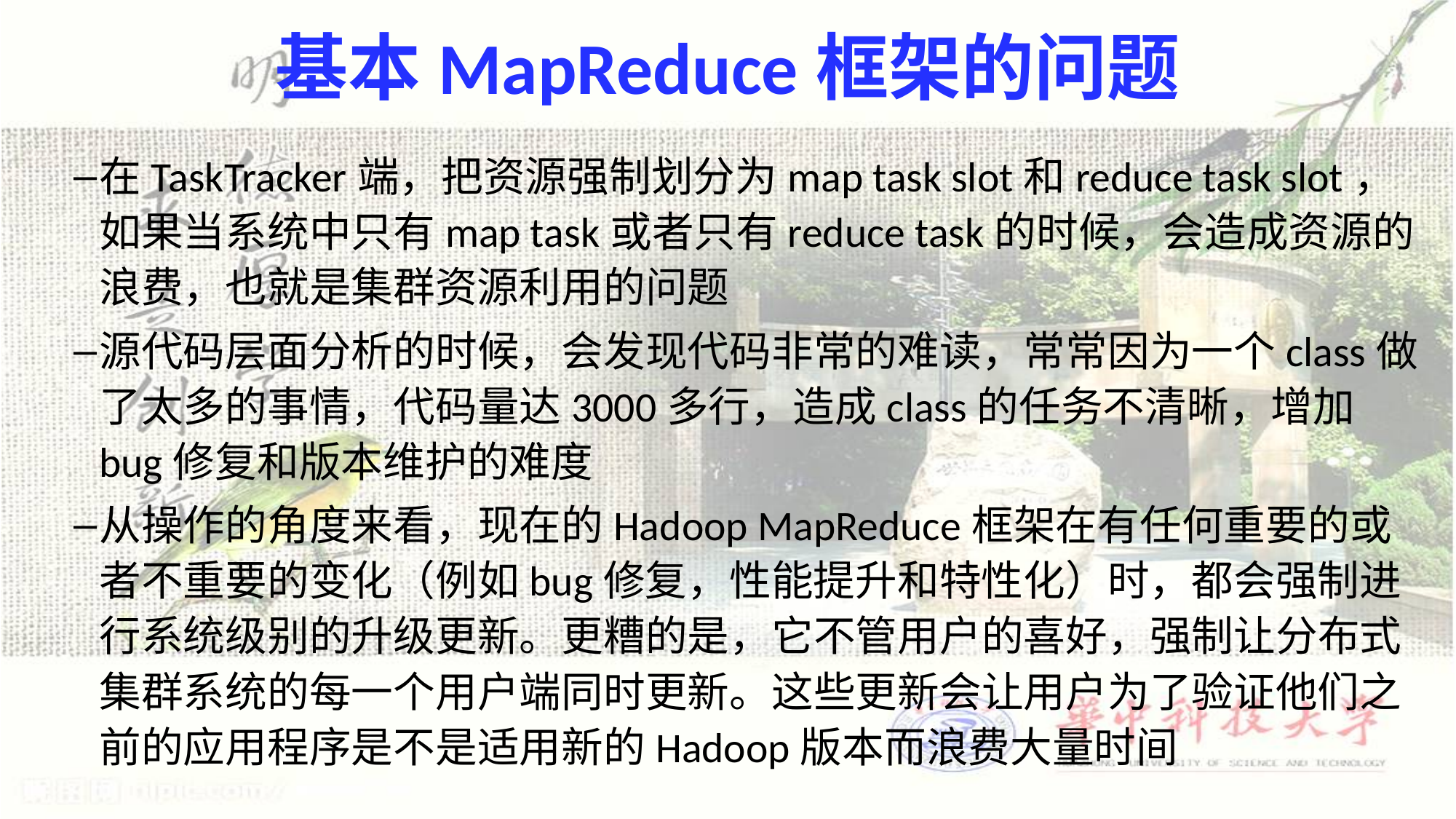

# 基本MapReduce框架的问题
在TaskTracker端，把资源强制划分为map task slot和reduce task slot，如果当系统中只有map task或者只有reduce task的时候，会造成资源的浪费，也就是集群资源利用的问题
源代码层面分析的时候，会发现代码非常的难读，常常因为一个class做了太多的事情，代码量达3000多行，造成class的任务不清晰，增加bug修复和版本维护的难度
从操作的角度来看，现在的Hadoop MapReduce框架在有任何重要的或者不重要的变化（例如bug修复，性能提升和特性化）时，都会强制进行系统级别的升级更新。更糟的是，它不管用户的喜好，强制让分布式集群系统的每一个用户端同时更新。这些更新会让用户为了验证他们之前的应用程序是不是适用新的Hadoop版本而浪费大量时间